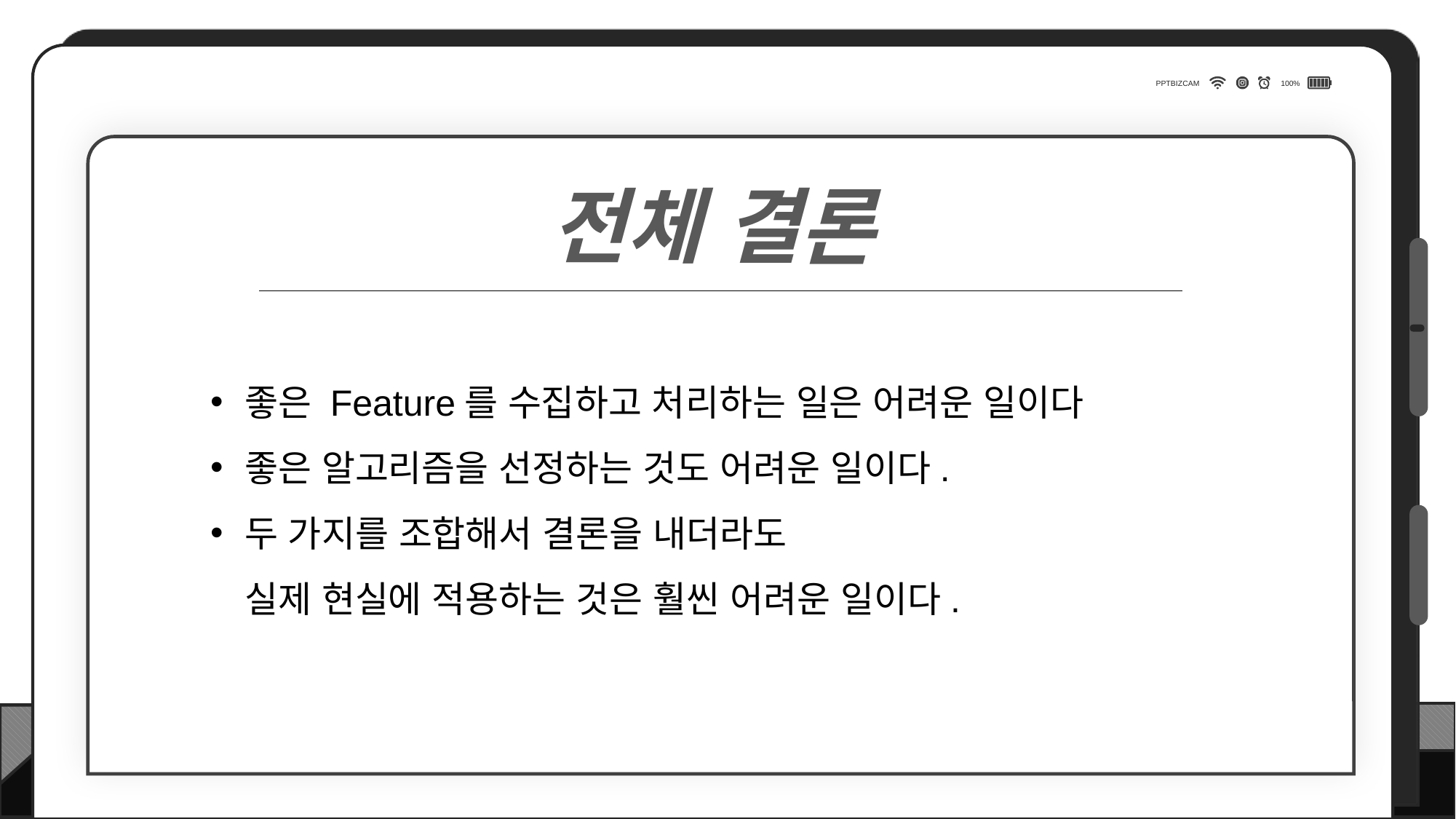

PPTBIZCAM
100%

전체 결론
좋은 Feature를 수집하고 처리하는 일은 어려운 일이다
좋은 알고리즘을 선정하는 것도 어려운 일이다.
두 가지를 조합해서 결론을 내더라도
실제 현실에 적용하는 것은 훨씬 어려운 일이다.